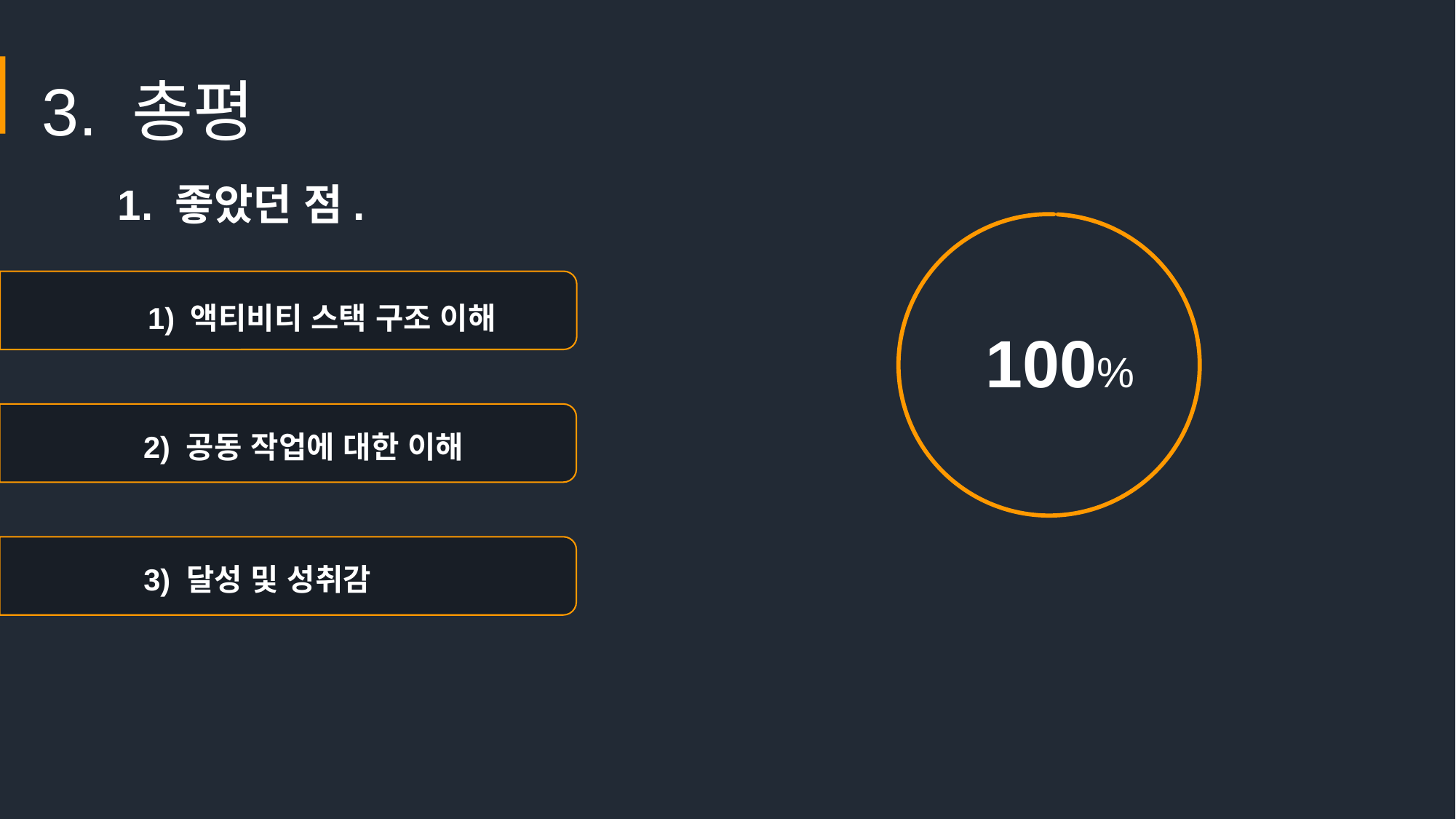

3. 총평

1. 좋았던 점.

1) 액티비티 스택 구조 이해

100%
2) 공동 작업에 대한 이해
3) 달성 및 성취감